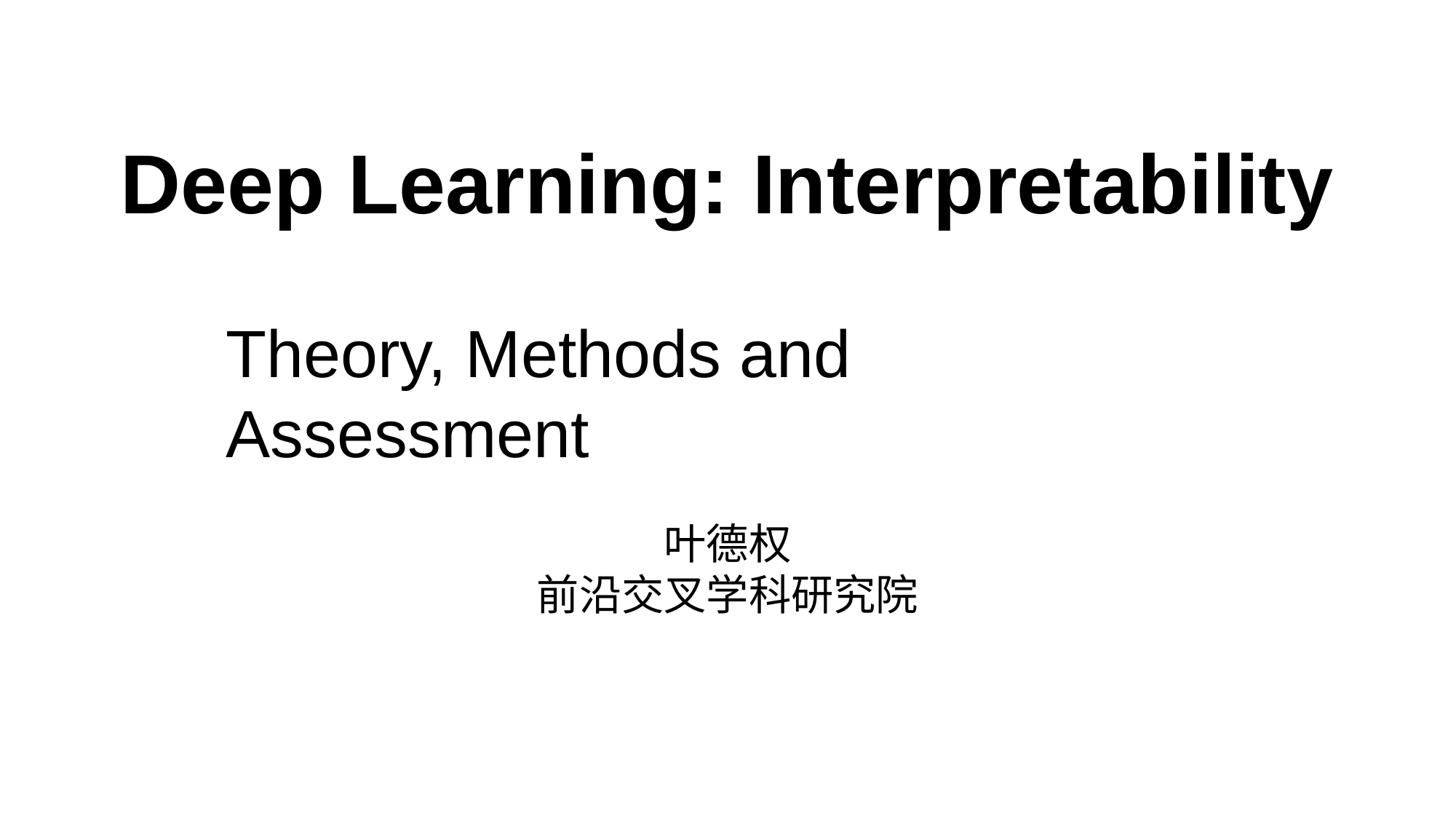

# Deep Learning: Interpretability
Theory, Methods and Assessment
叶德权
前沿交叉学科研究院